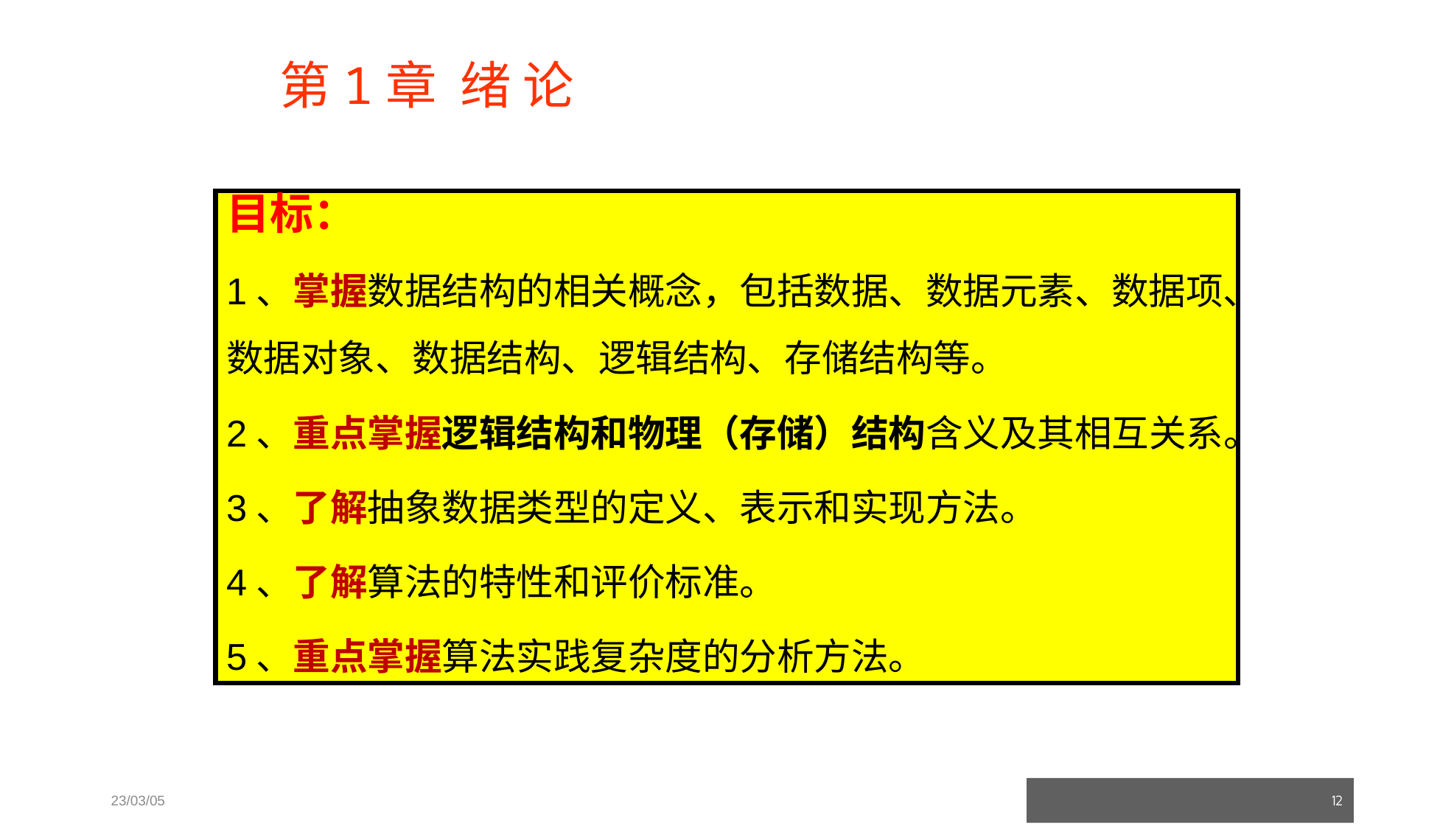

# 第1章  绪 论
目标：
1、掌握数据结构的相关概念，包括数据、数据元素、数据项、数据对象、数据结构、逻辑结构、存储结构等。
2、重点掌握逻辑结构和物理（存储）结构含义及其相互关系。
3、了解抽象数据类型的定义、表示和实现方法。
4、了解算法的特性和评价标准。
5、重点掌握算法实践复杂度的分析方法。
23/03/05
12